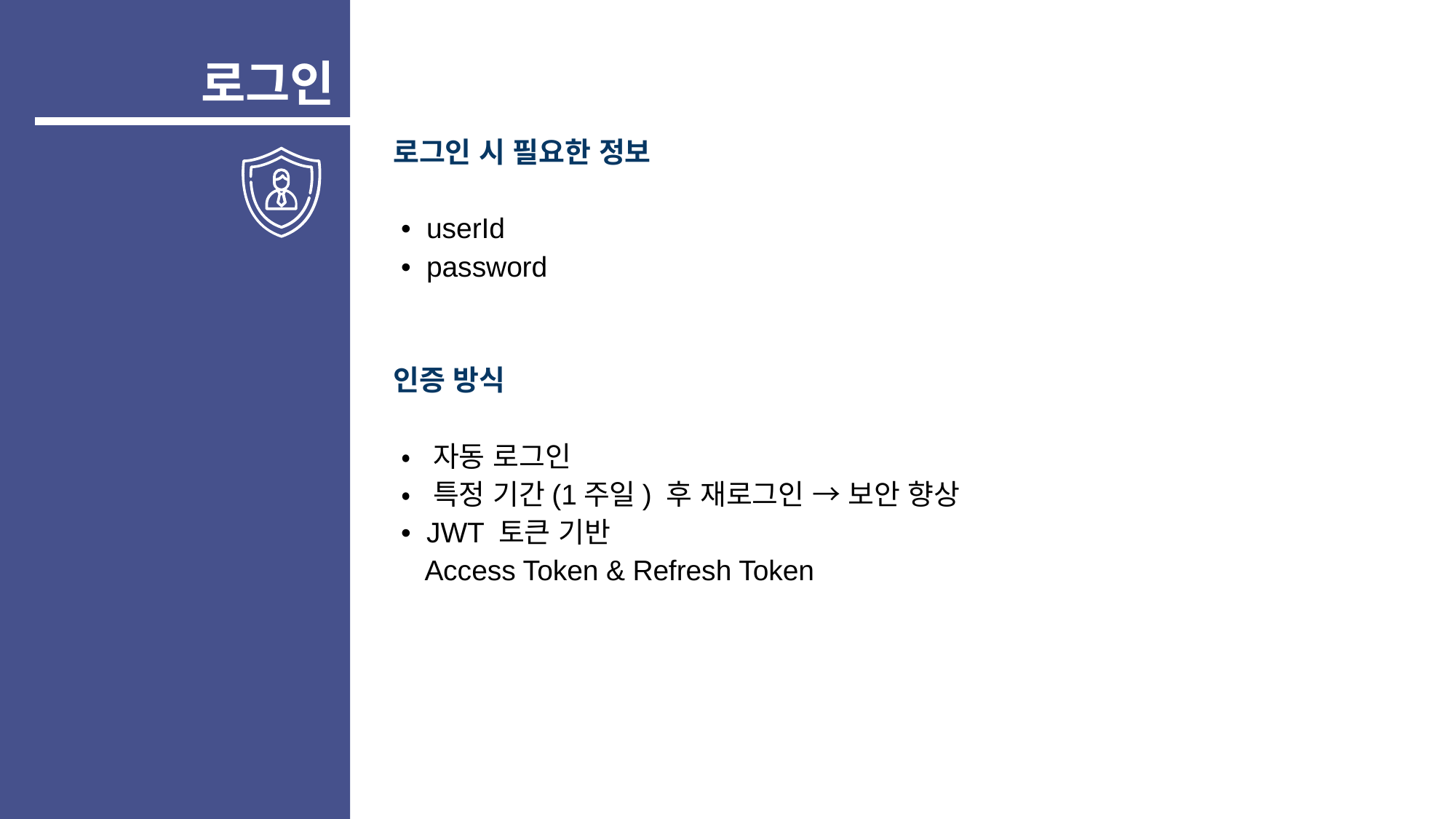

로그인

로그인 시 필요한 정보

 •  userId
 •  password

인증 방식

 •  자동 로그인
 •  특정 기간(1주일) 후 재로그인 → 보안 향상
 •  JWT 토큰 기반
    Access Token & Refresh Token